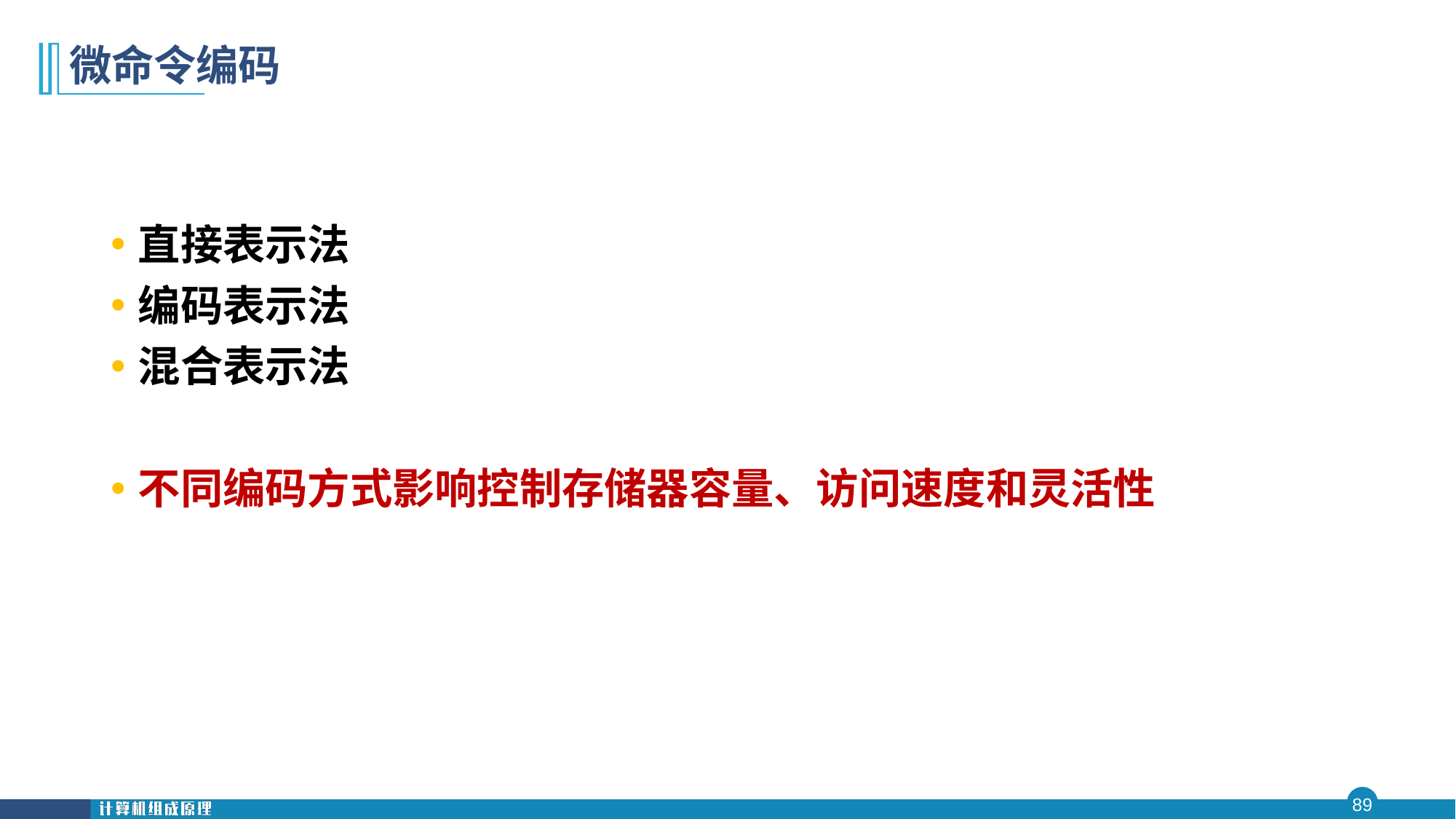

# 微命令编码
直接表示法
编码表示法
混合表示法

不同编码方式影响控制存储器容量、访问速度和灵活性